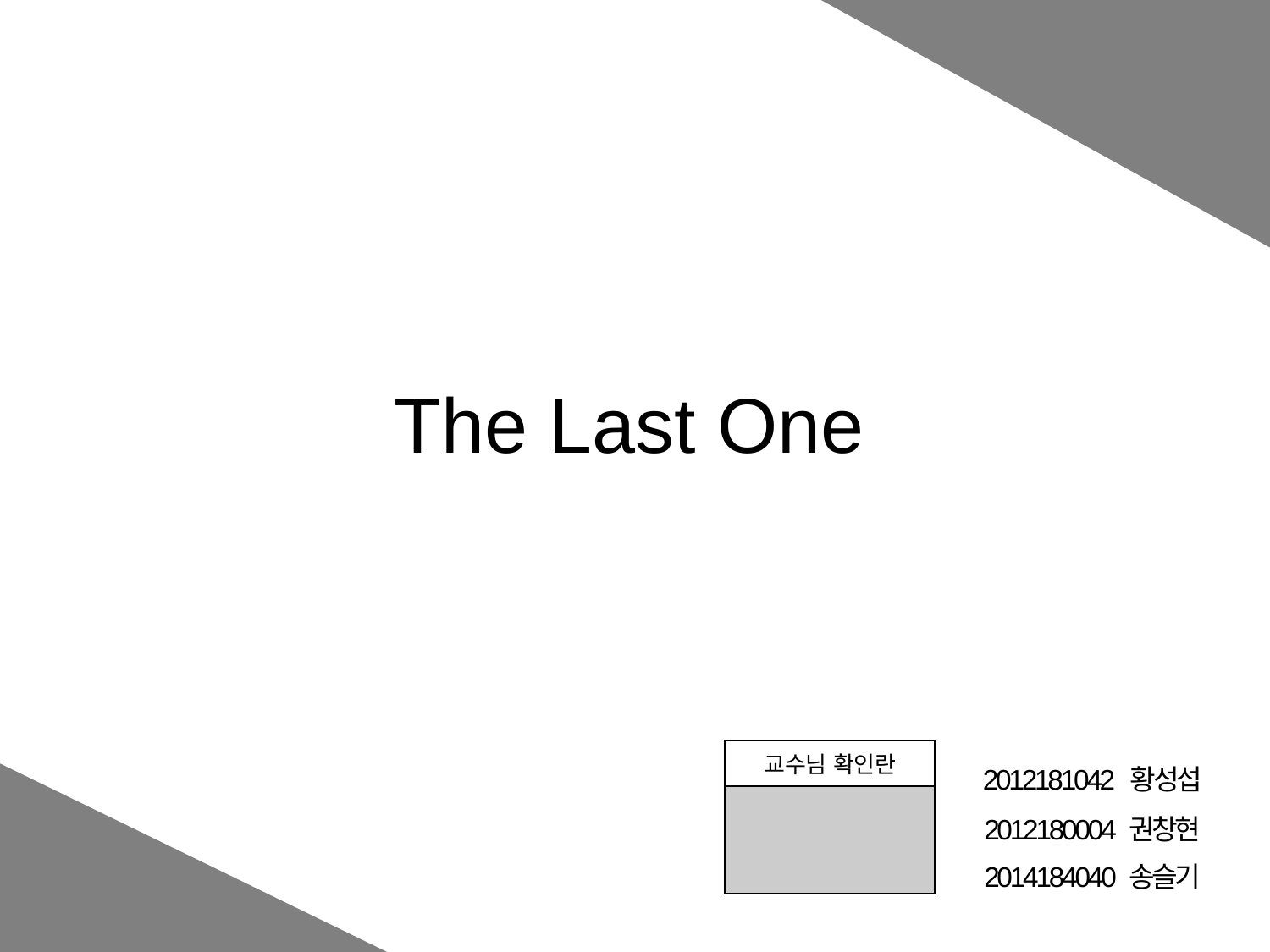

The Last One
| 교수님 확인란 |
| --- |
|  |
2012181042 황성섭

2012180004 권창현
2014184040 송슬기